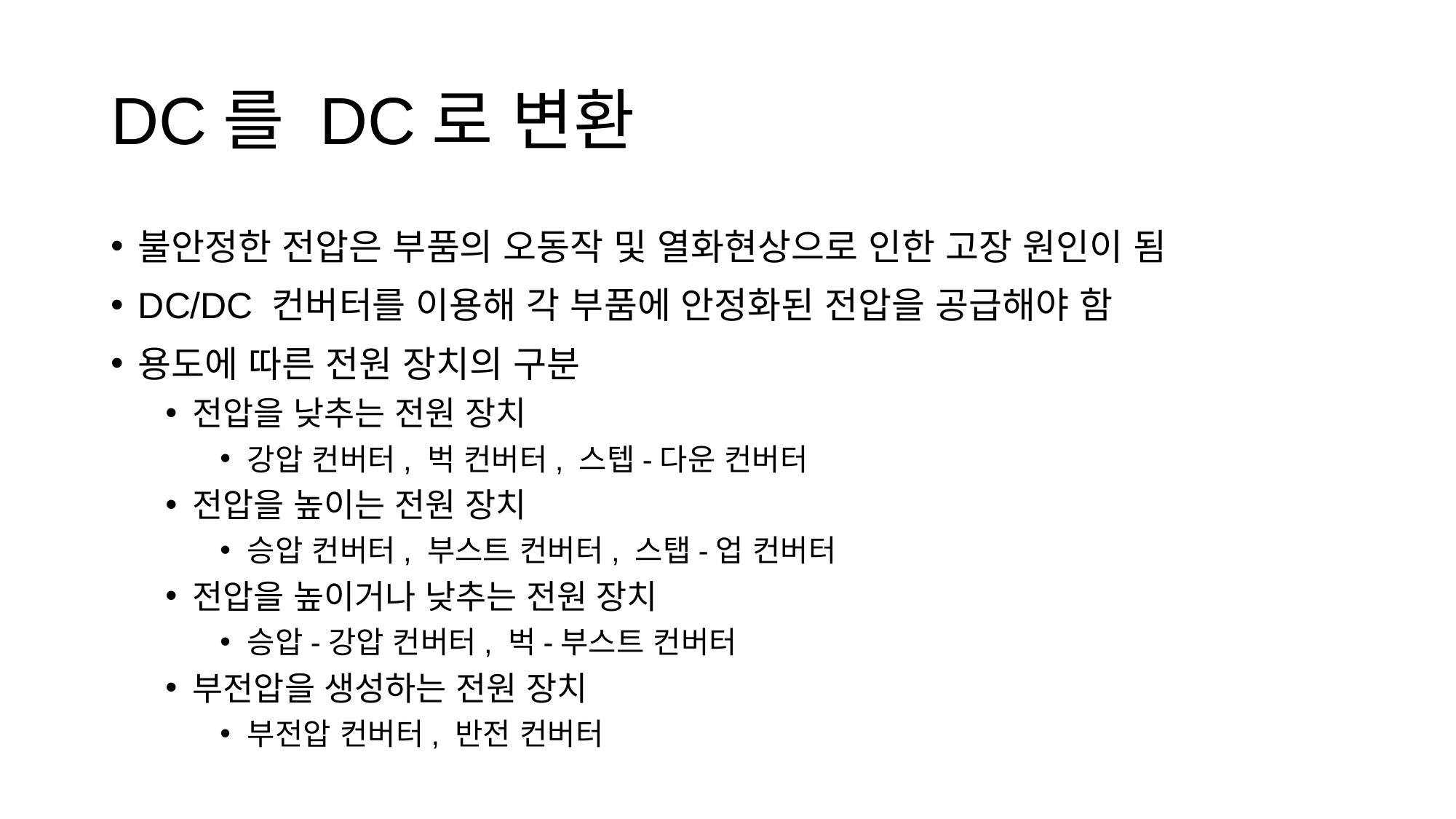

# DC를 DC로 변환
불안정한 전압은 부품의 오동작 및 열화현상으로 인한 고장 원인이 됨
DC/DC 컨버터를 이용해 각 부품에 안정화된 전압을 공급해야 함
용도에 따른 전원 장치의 구분
전압을 낮추는 전원 장치
강압 컨버터, 벅 컨버터, 스텝-다운 컨버터
전압을 높이는 전원 장치
승압 컨버터, 부스트 컨버터, 스탭-업 컨버터
전압을 높이거나 낮추는 전원 장치
승압-강압 컨버터, 벅-부스트 컨버터
부전압을 생성하는 전원 장치
부전압 컨버터, 반전 컨버터